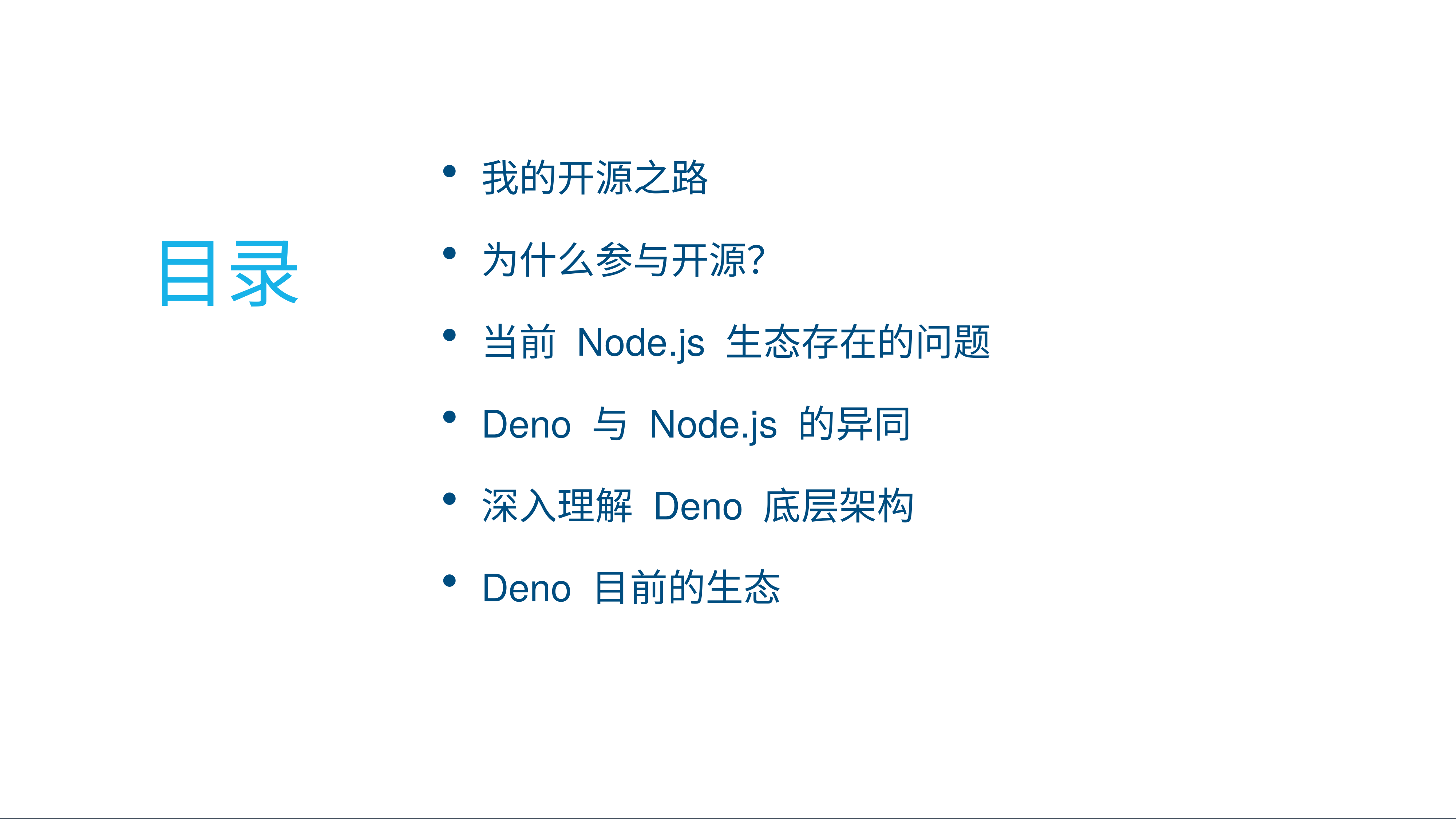

我的开源之路
为什么参与开源？
当前 Node.js 生态存在的问题
Deno 与 Node.js 的异同
深入理解 Deno 底层架构
Deno 目前的生态